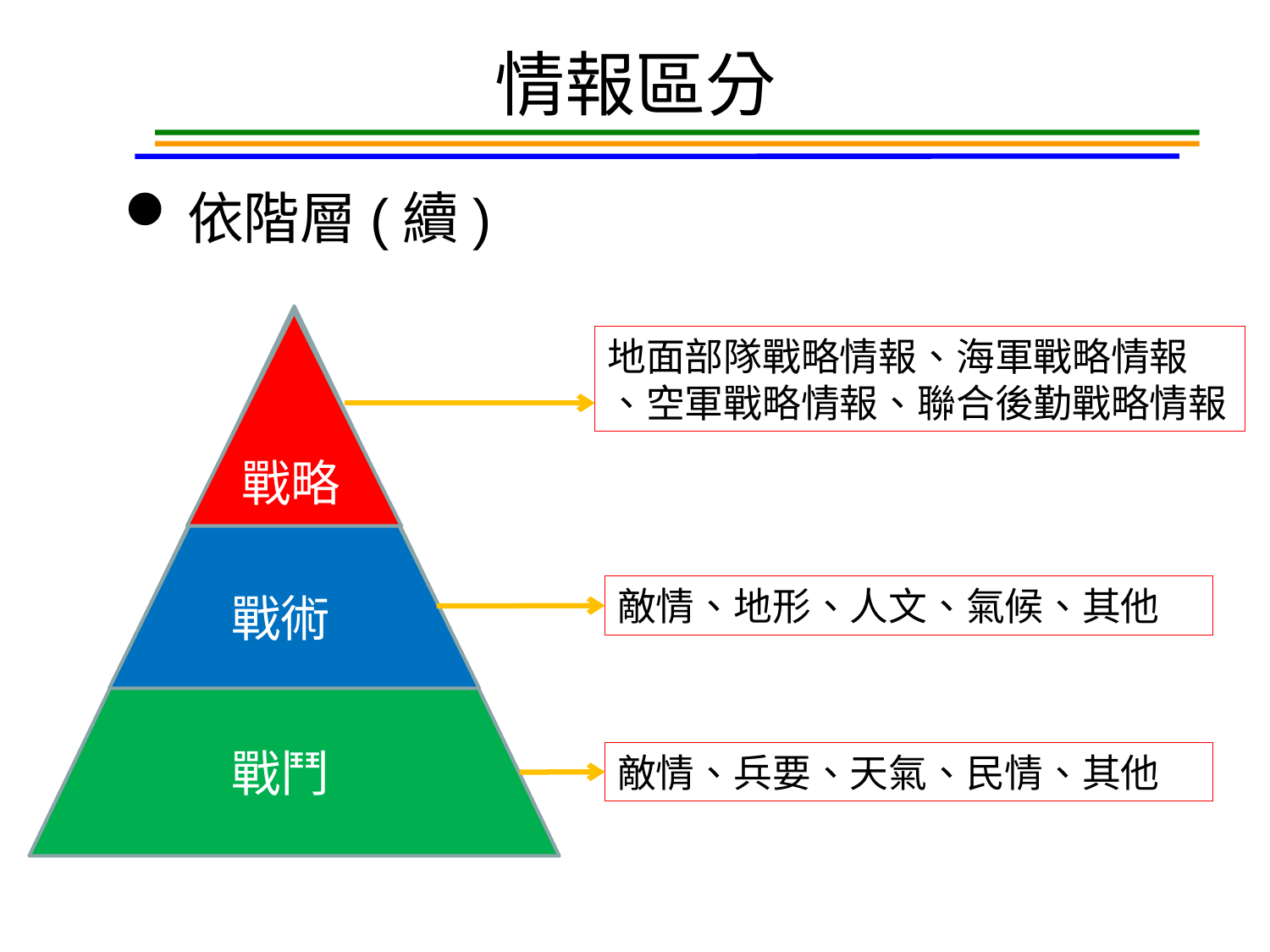

# 情報區分
依階層(續)

戰略
戰術
戰鬥
地面部隊戰略情報、海軍戰略情報
、空軍戰略情報、聯合後勤戰略情報
敵情、地形、人文、氣候、其他

敵情、兵要、天氣、民情、其他